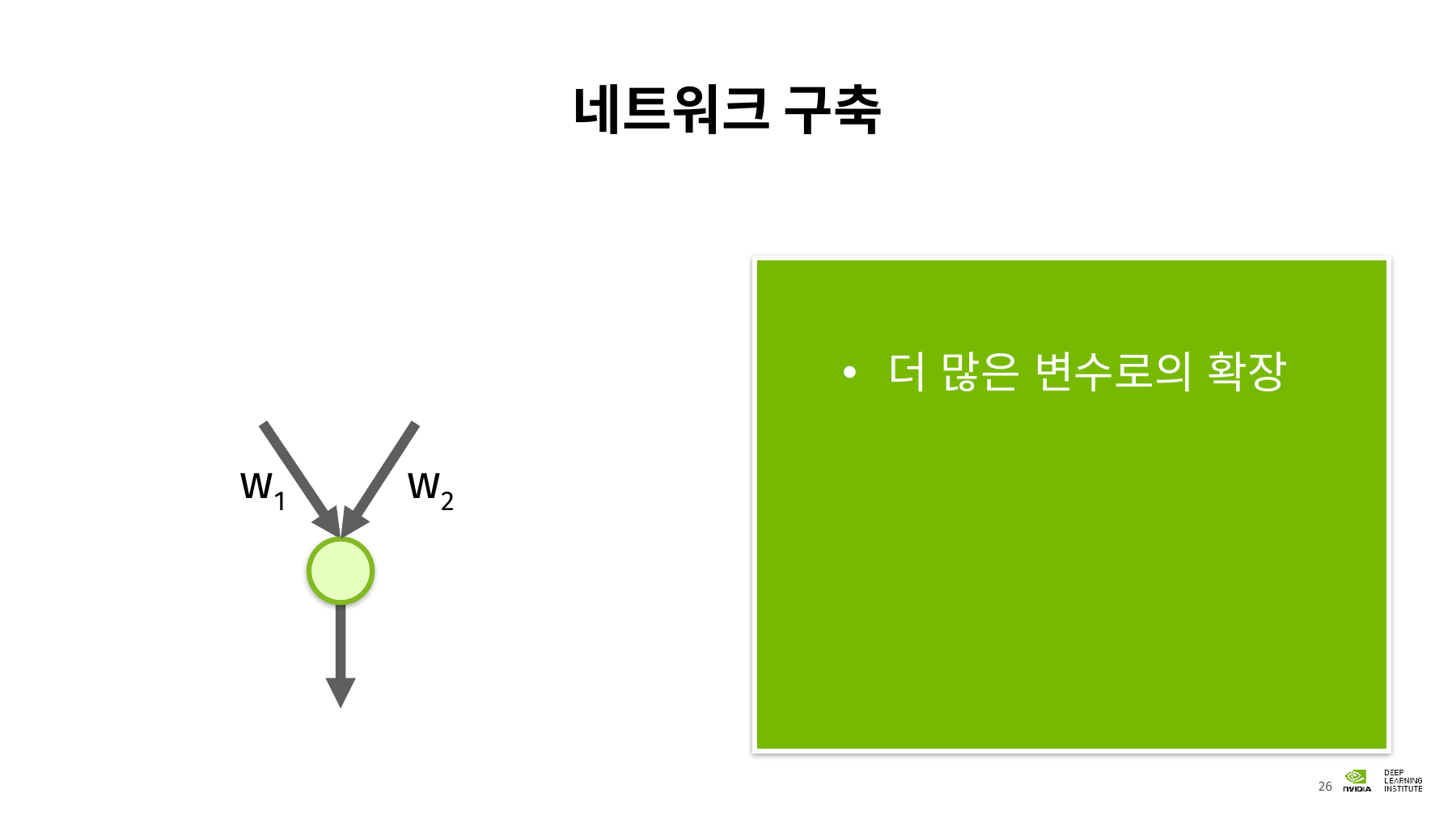

# 네트워크 구축

더 많은 변수로의 확장

w1
w2